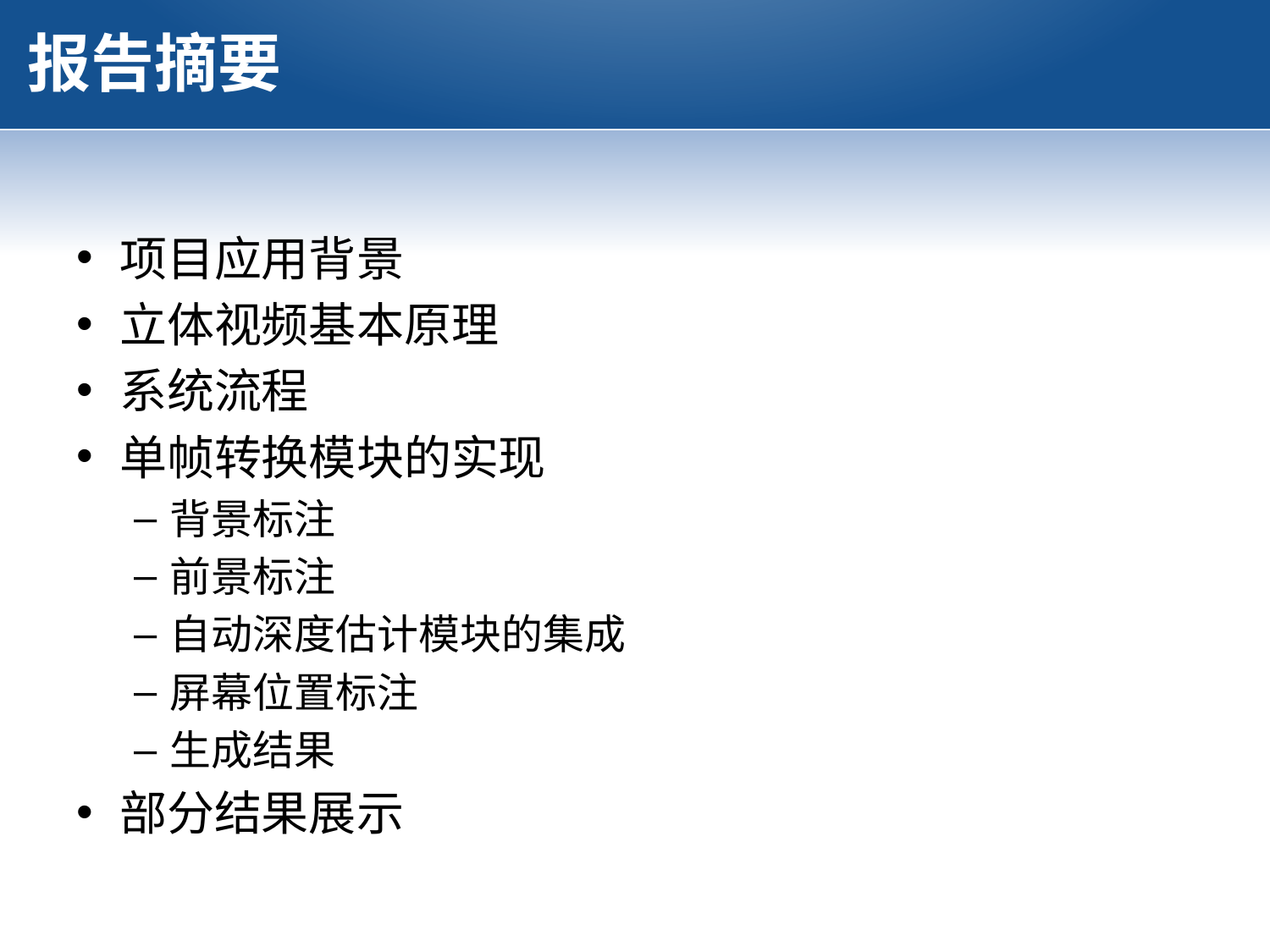

# 报告摘要
项目应用背景
立体视频基本原理
系统流程
单帧转换模块的实现
背景标注
前景标注
自动深度估计模块的集成
屏幕位置标注
生成结果
部分结果展示